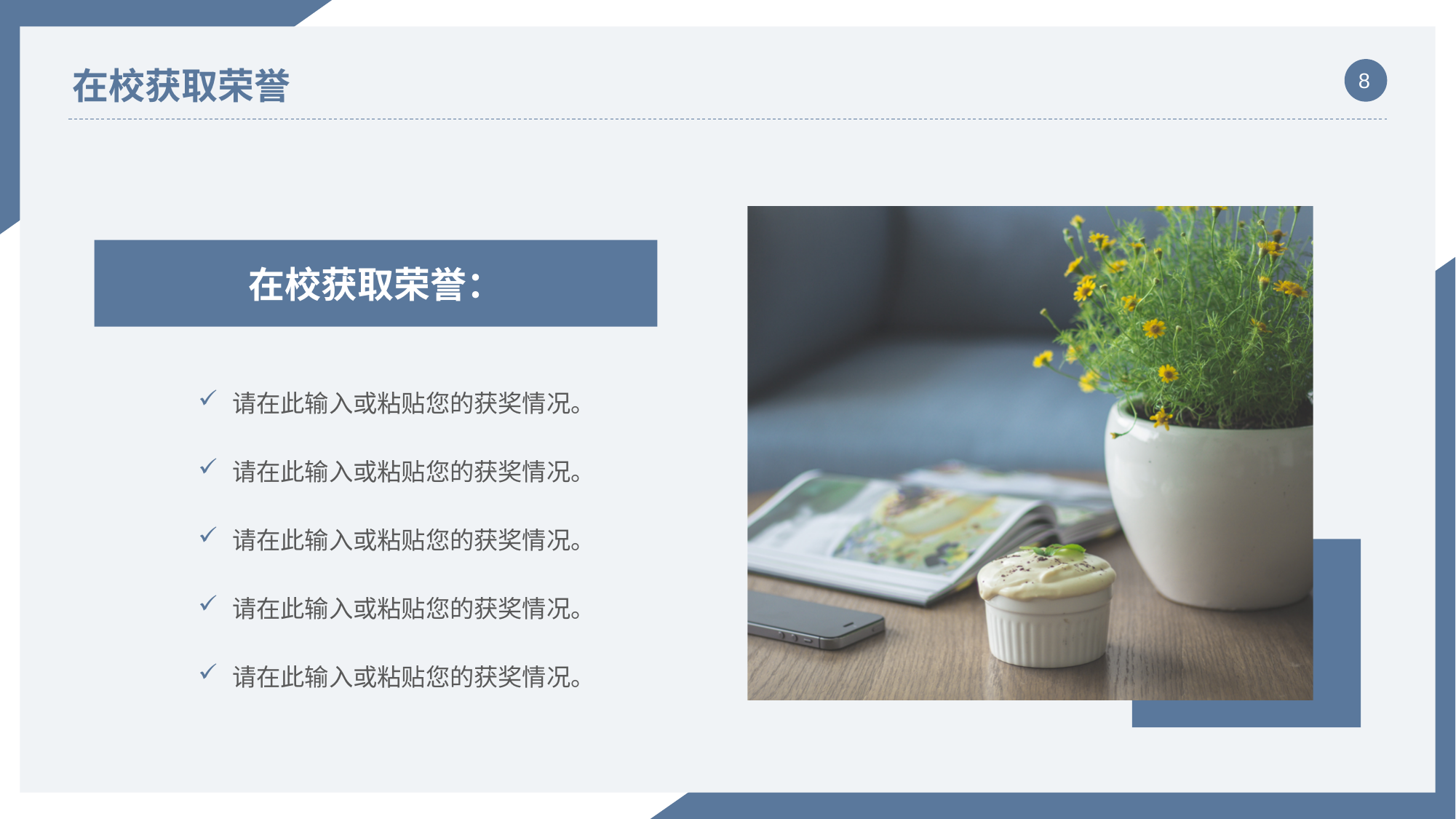

在校获取荣誉

在校获取荣誉：
请在此输入或粘贴您的获奖情况。
请在此输入或粘贴您的获奖情况。
请在此输入或粘贴您的获奖情况。
请在此输入或粘贴您的获奖情况。
请在此输入或粘贴您的获奖情况。